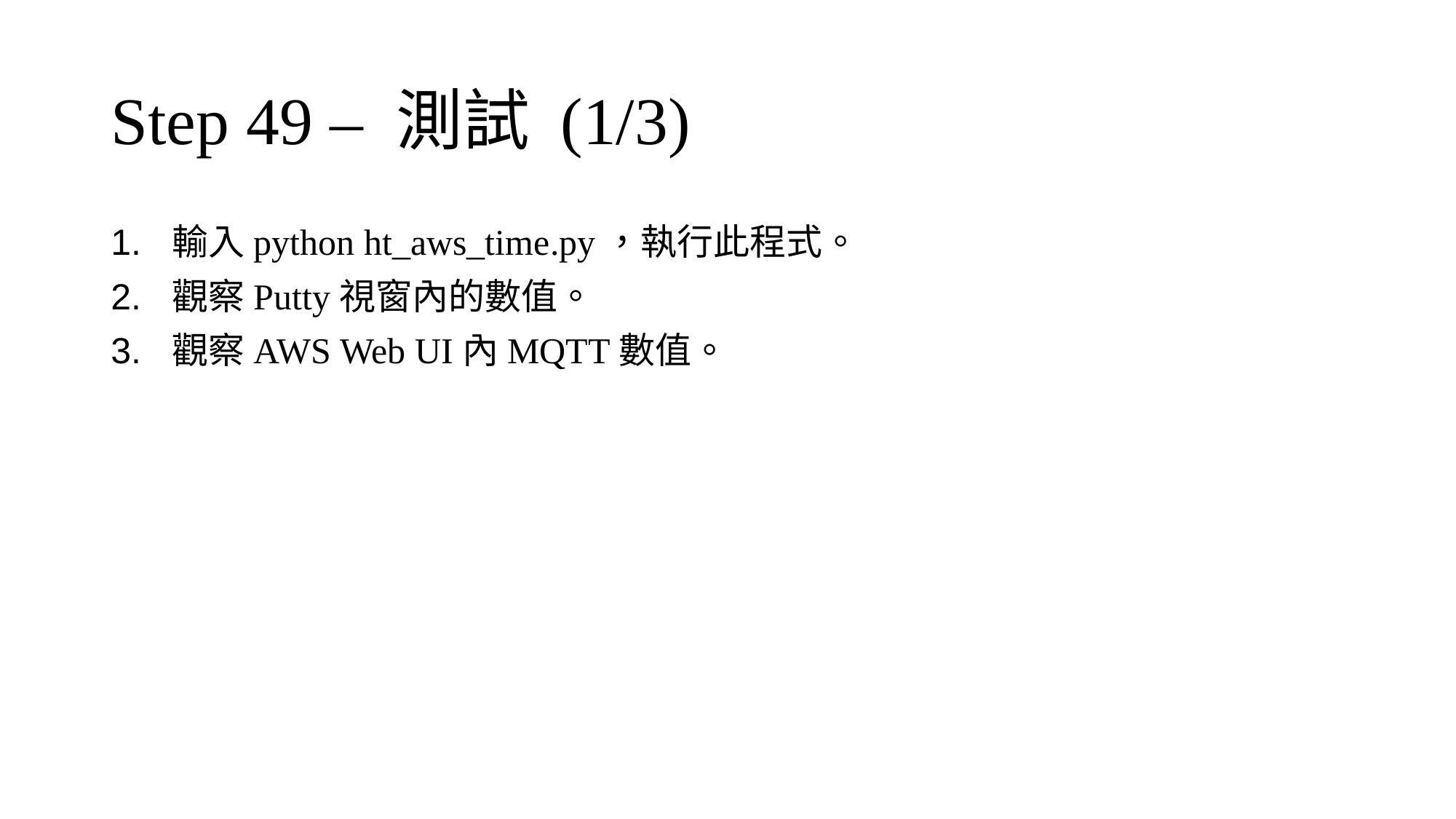

# Step 49 – 測試 (1/3)
輸入python ht_aws_time.py，執行此程式。
觀察Putty視窗內的數值。
觀察AWS Web UI內MQTT數值。